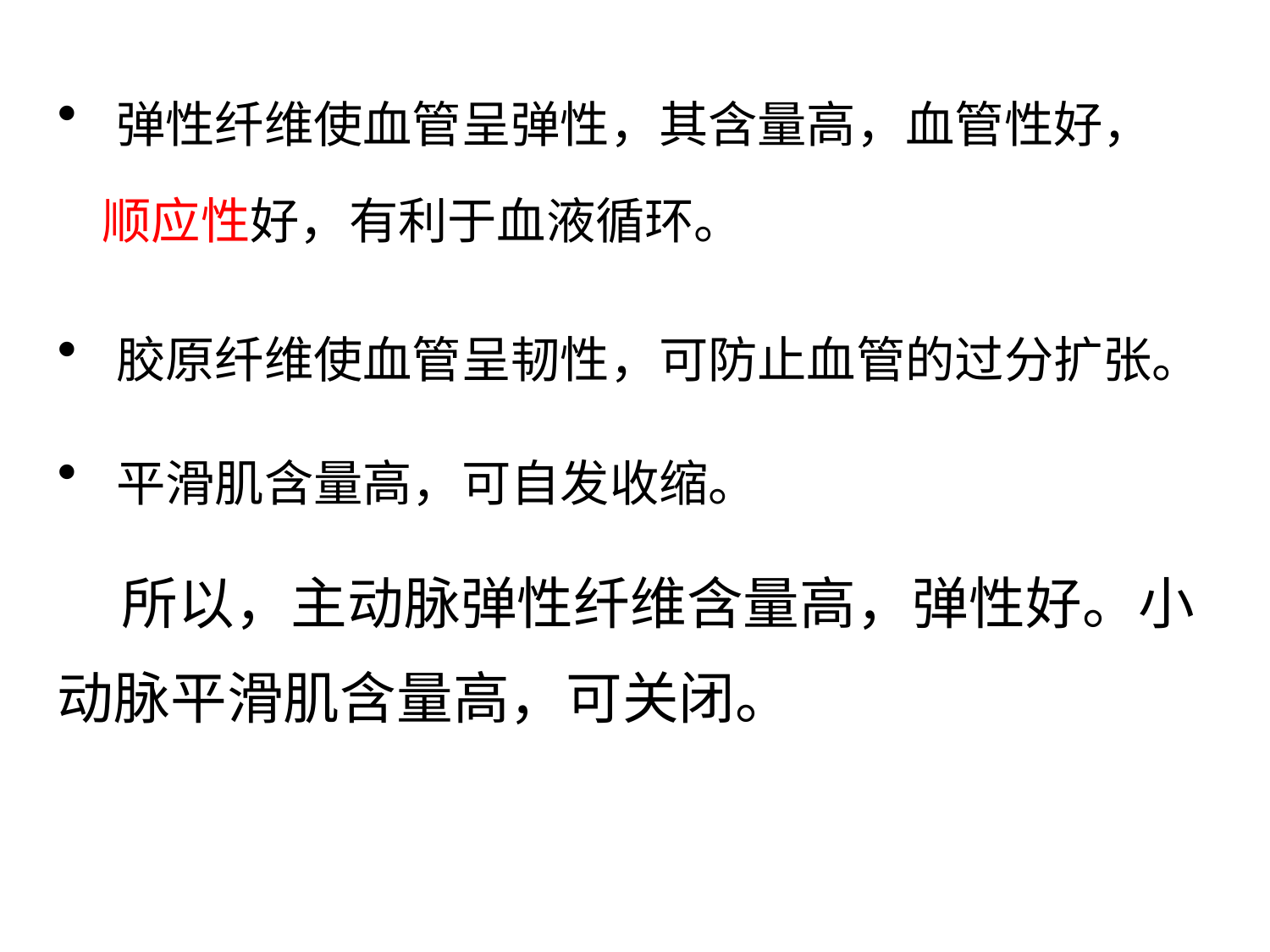

弹性纤维使血管呈弹性，其含量高，血管性好，
   顺应性好，有利于血液循环。

  胶原纤维使血管呈韧性，可防止血管的过分扩张。
  平滑肌含量高，可自发收缩。
    所以，主动脉弹性纤维含量高，弹性好。小动脉平滑肌含量高，可关闭。